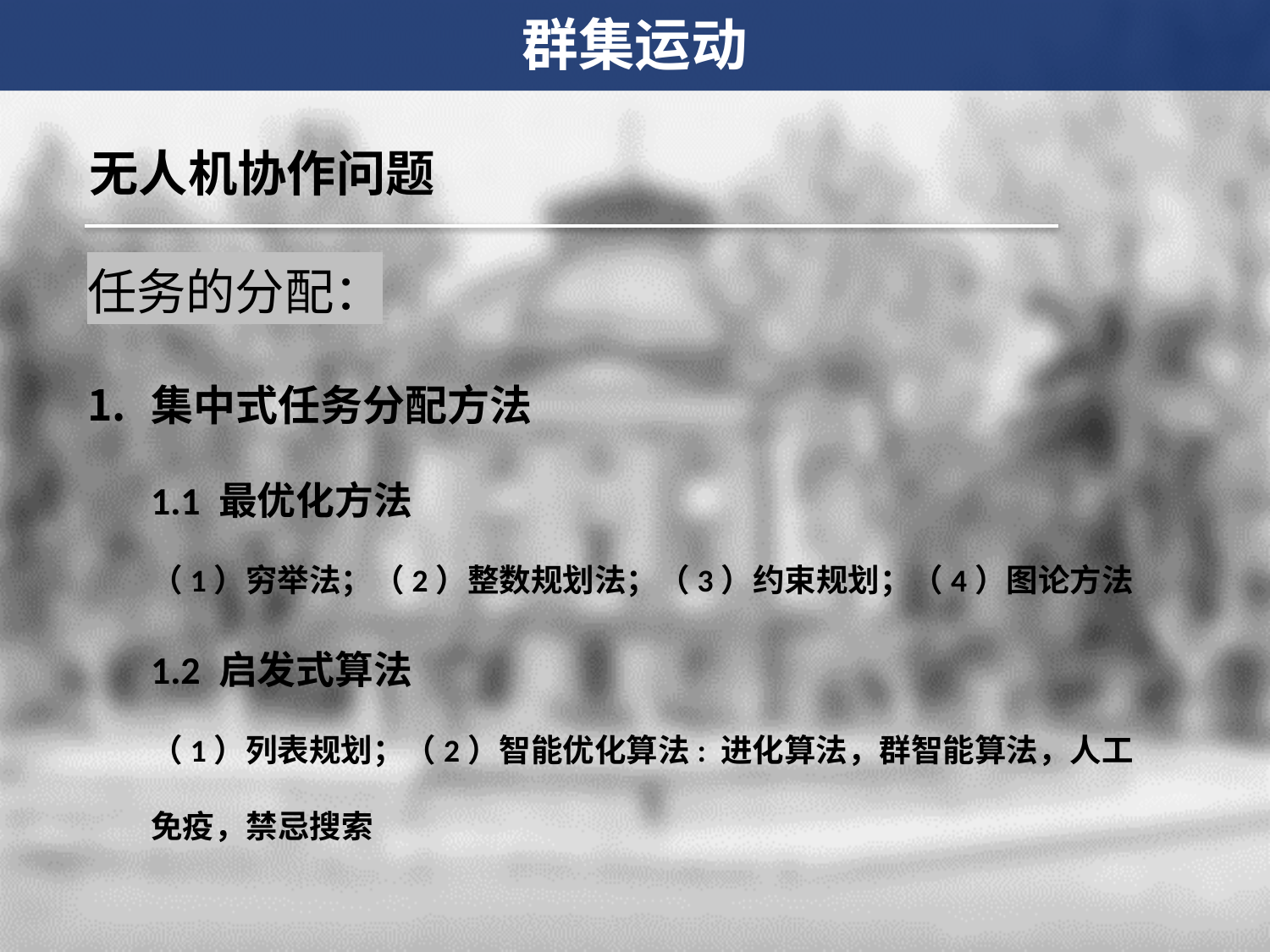

群集运动
无人机协作问题
任务的分配：

集中式任务分配方法
1.1 最优化方法
（1）穷举法；（2）整数规划法；（3）约束规划；（4）图论方法
1.2 启发式算法
（1）列表规划；（2）智能优化算法: 进化算法，群智能算法，人工免疫，禁忌搜索